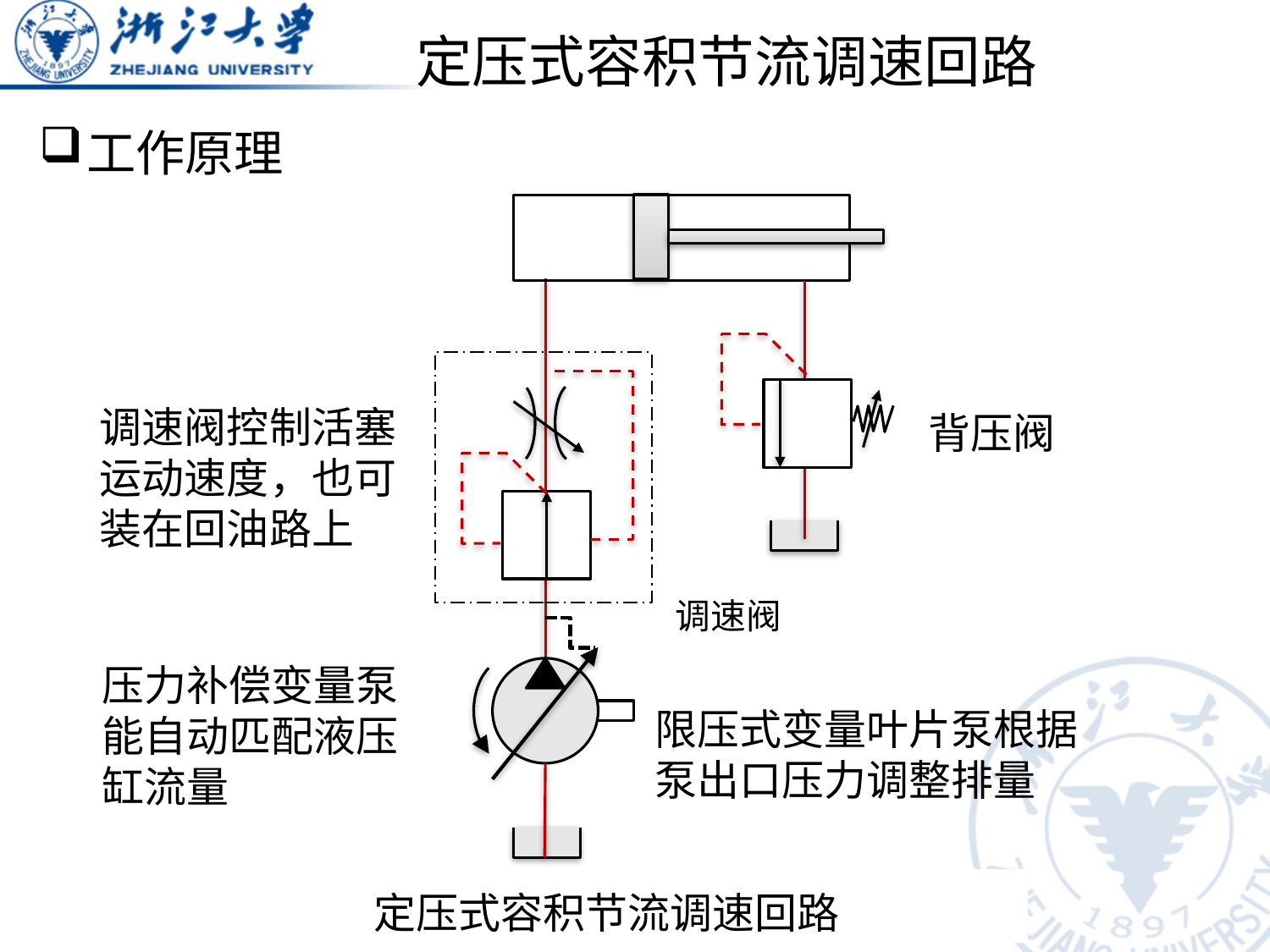

# 定压式容积节流调速回路
工作原理

调速阀控制活塞运动速度，也可装在回油路上
背压阀
调速阀
压力补偿变量泵能自动匹配液压缸流量
限压式变量叶片泵根据泵出口压力调整排量
定压式容积节流调速回路